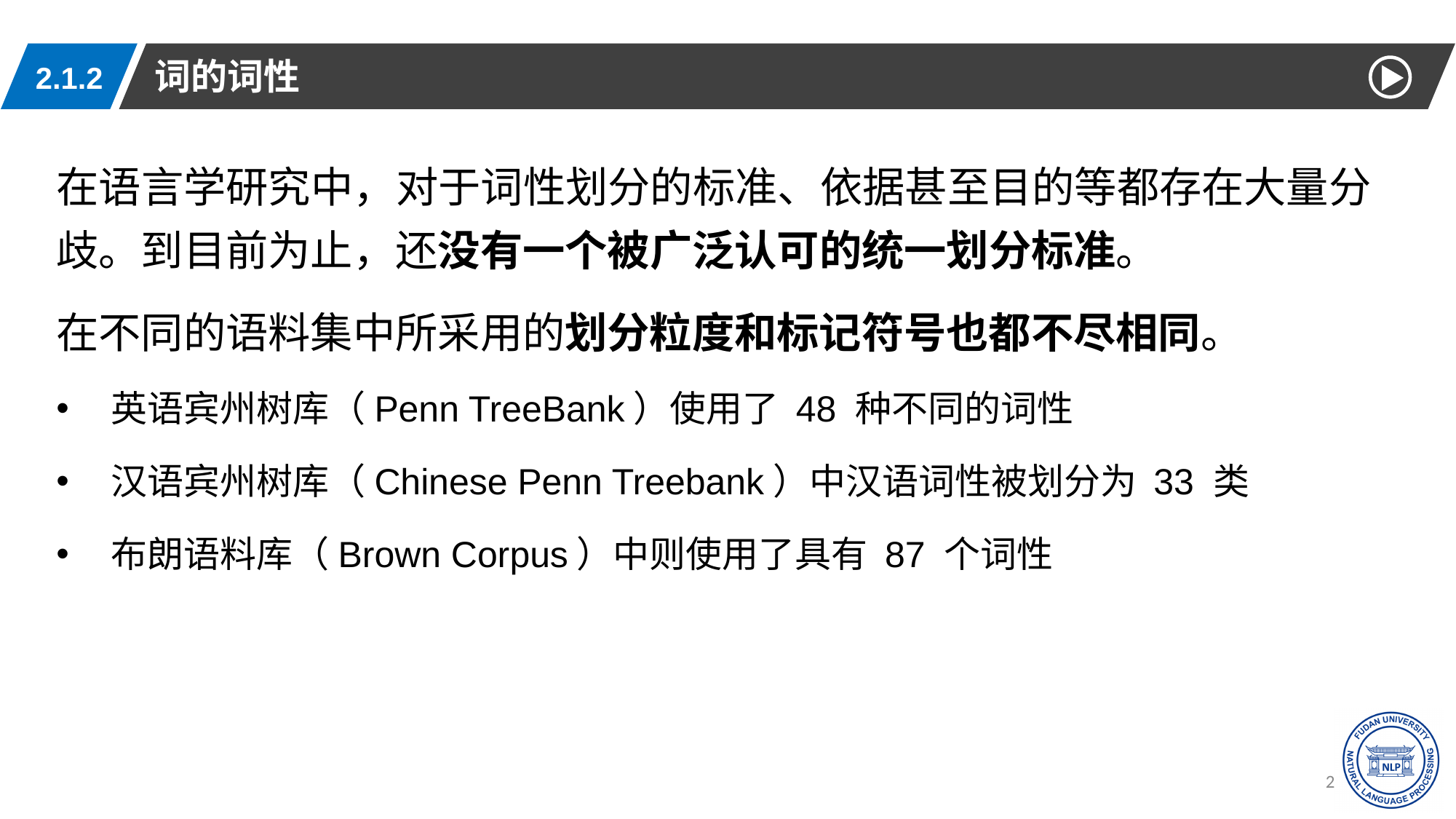

词的词性
2.1.2

在语言学研究中，对于词性划分的标准、依据甚至目的等都存在大量分歧。到目前为止，还没有一个被广泛认可的统一划分标准。
在不同的语料集中所采用的划分粒度和标记符号也都不尽相同。
英语宾州树库（Penn TreeBank）使用了 48 种不同的词性
汉语宾州树库（Chinese Penn Treebank）中汉语词性被划分为 33 类
布朗语料库（Brown Corpus）中则使用了具有 87 个词性
20